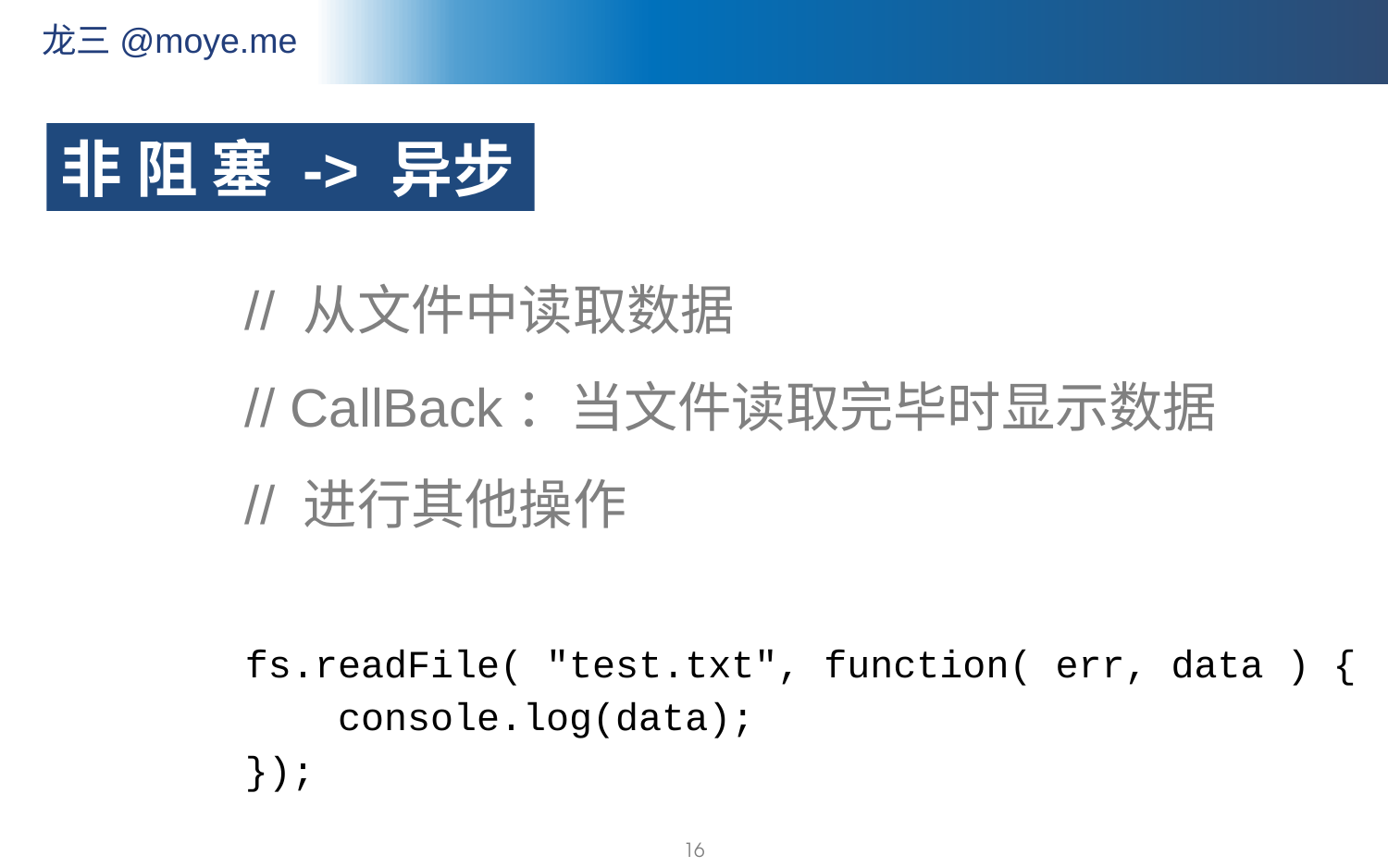

非 阻 塞 -> 异步
// 从文件中读取数据
// CallBack：当文件读取完毕时显示数据
// 进行其他操作

fs.readFile( "test.txt", function( err, data ) {
    console.log(data);
});
16